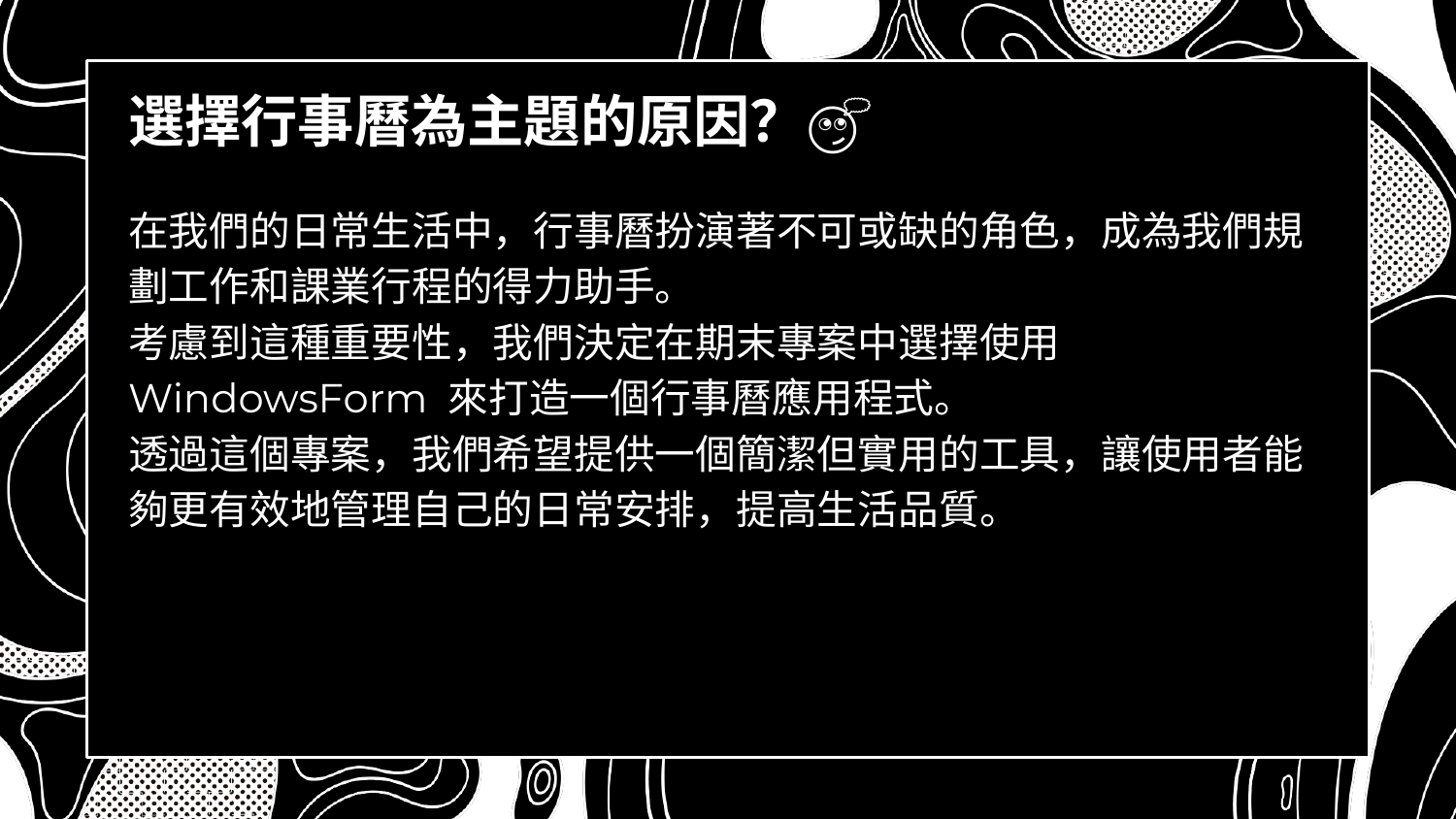

# 選擇行事曆為主題的原因？🤔
在我們的日常生活中，行事曆扮演著不可或缺的角色，成為我們規劃工作和課業行程的得力助手。
考慮到這種重要性，我們決定在期末專案中選擇使用WindowsForm 來打造一個行事曆應用程式。
透過這個專案，我們希望提供一個簡潔但實用的工具，讓使用者能夠更有效地管理自己的日常安排，提高生活品質。